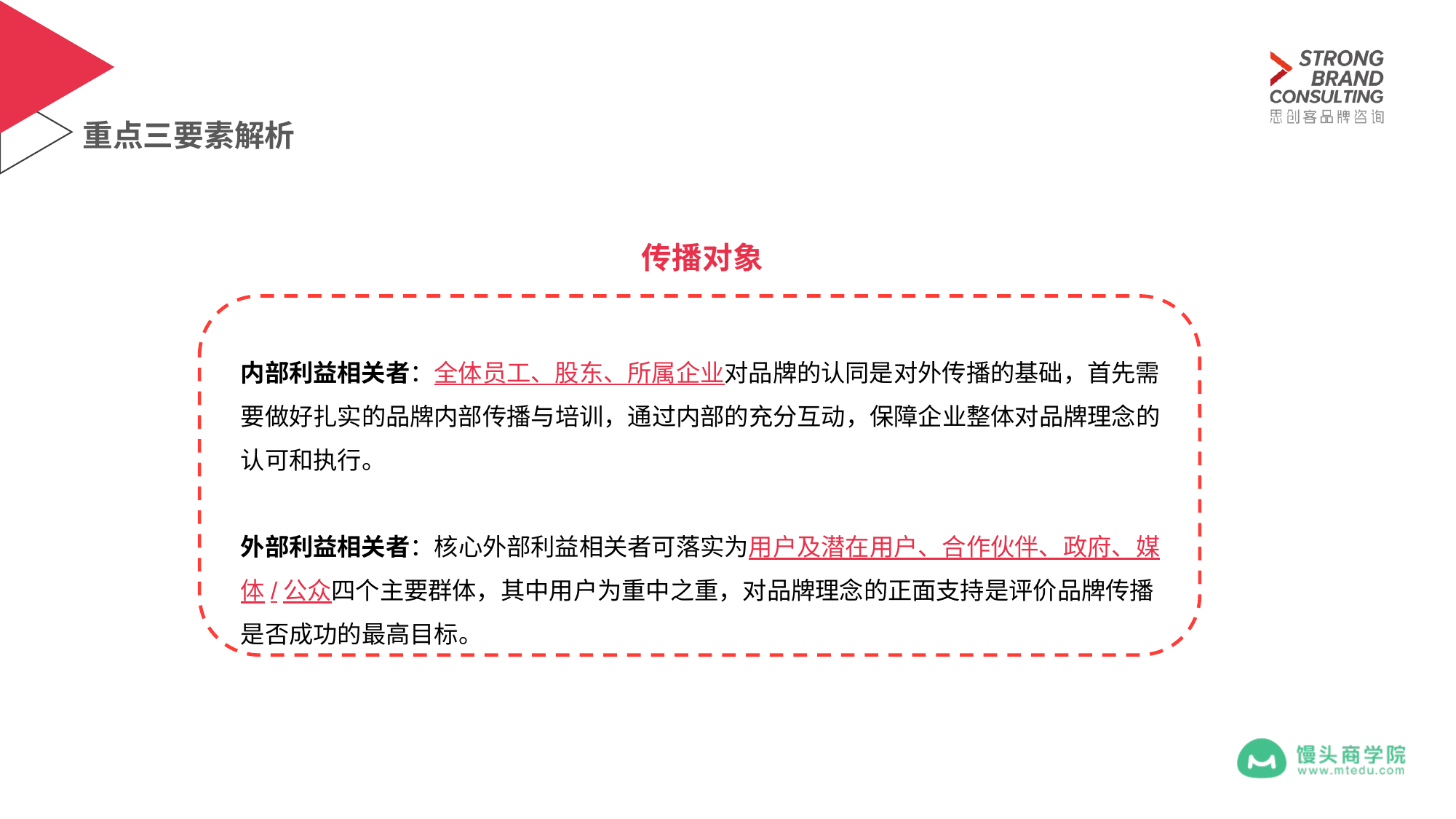

# 重点三要素解析
传播对象

内部利益相关者：全体员工、股东、所属企业对品牌的认同是对外传播的基础，首先需要做好扎实的品牌内部传播与培训，通过内部的充分互动，保障企业整体对品牌理念的认可和执行。

外部利益相关者：核心外部利益相关者可落实为用户及潜在用户、合作伙伴、政府、媒体/公众四个主要群体，其中用户为重中之重，对品牌理念的正面支持是评价品牌传播是否成功的最高目标。